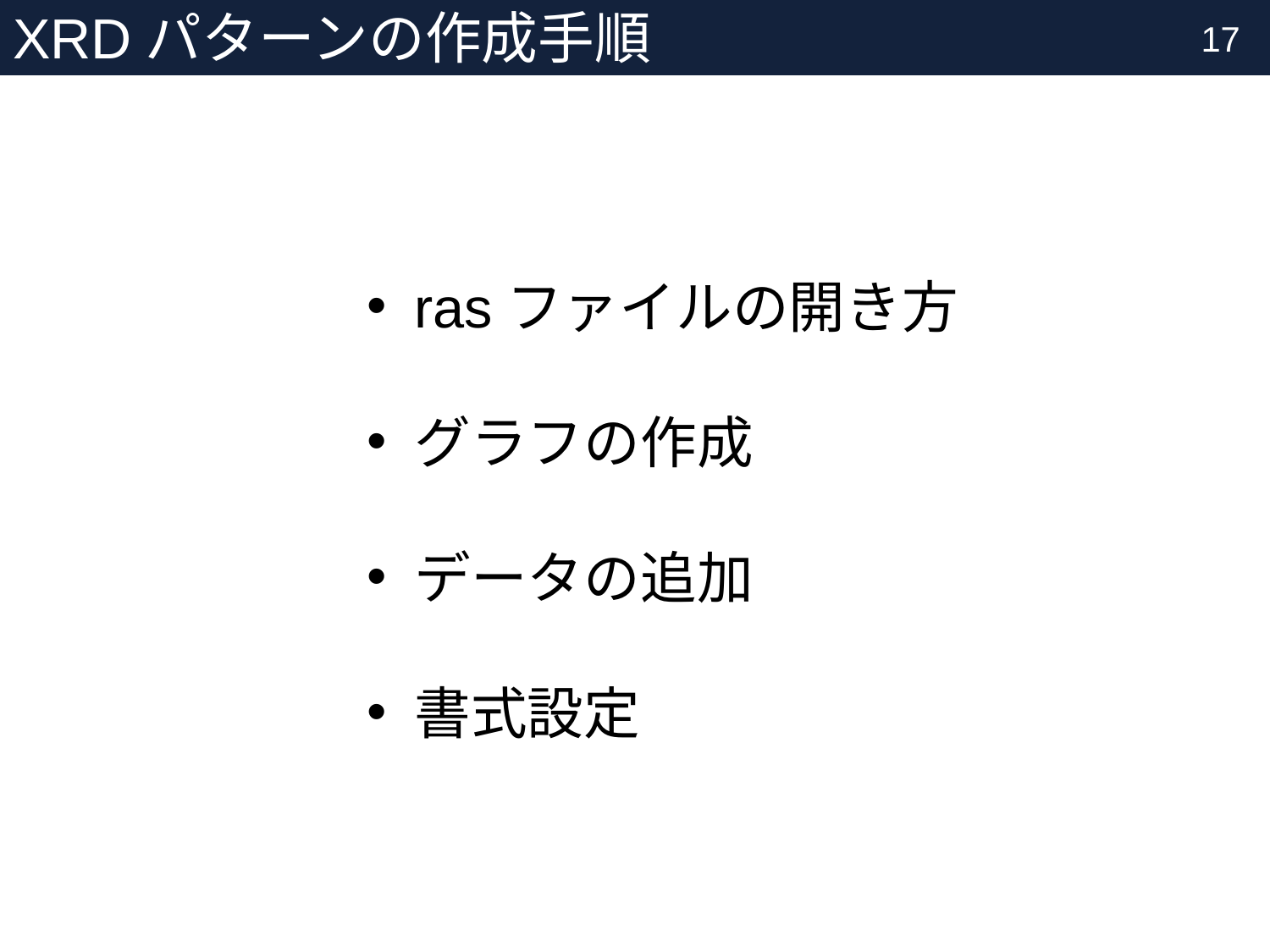

# XRDパターンの作成手順
17
rasファイルの開き方

グラフの作成

データの追加

書式設定